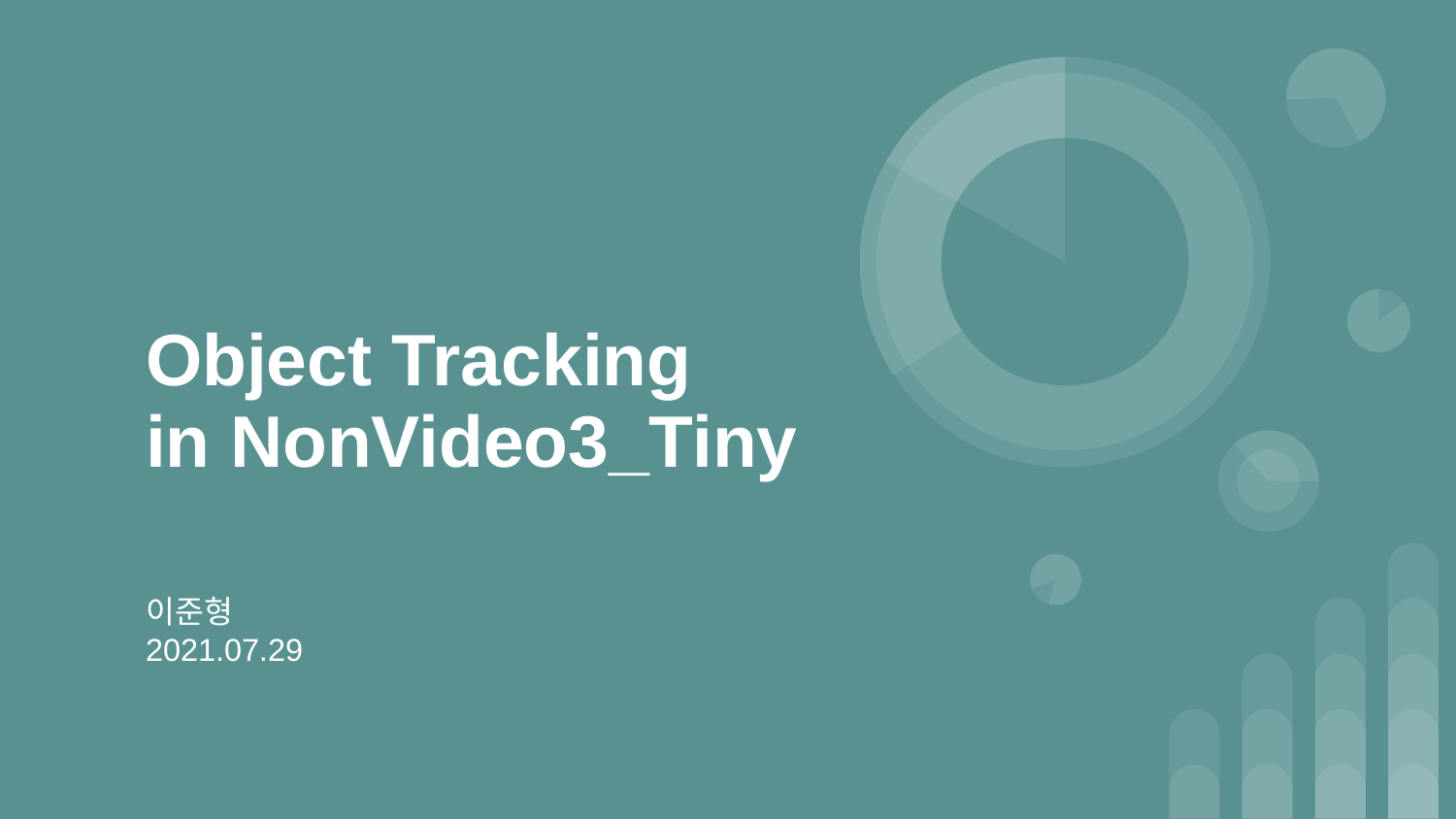

# Object Tracking in NonVideo3_Tiny
이준형
2021.07.29